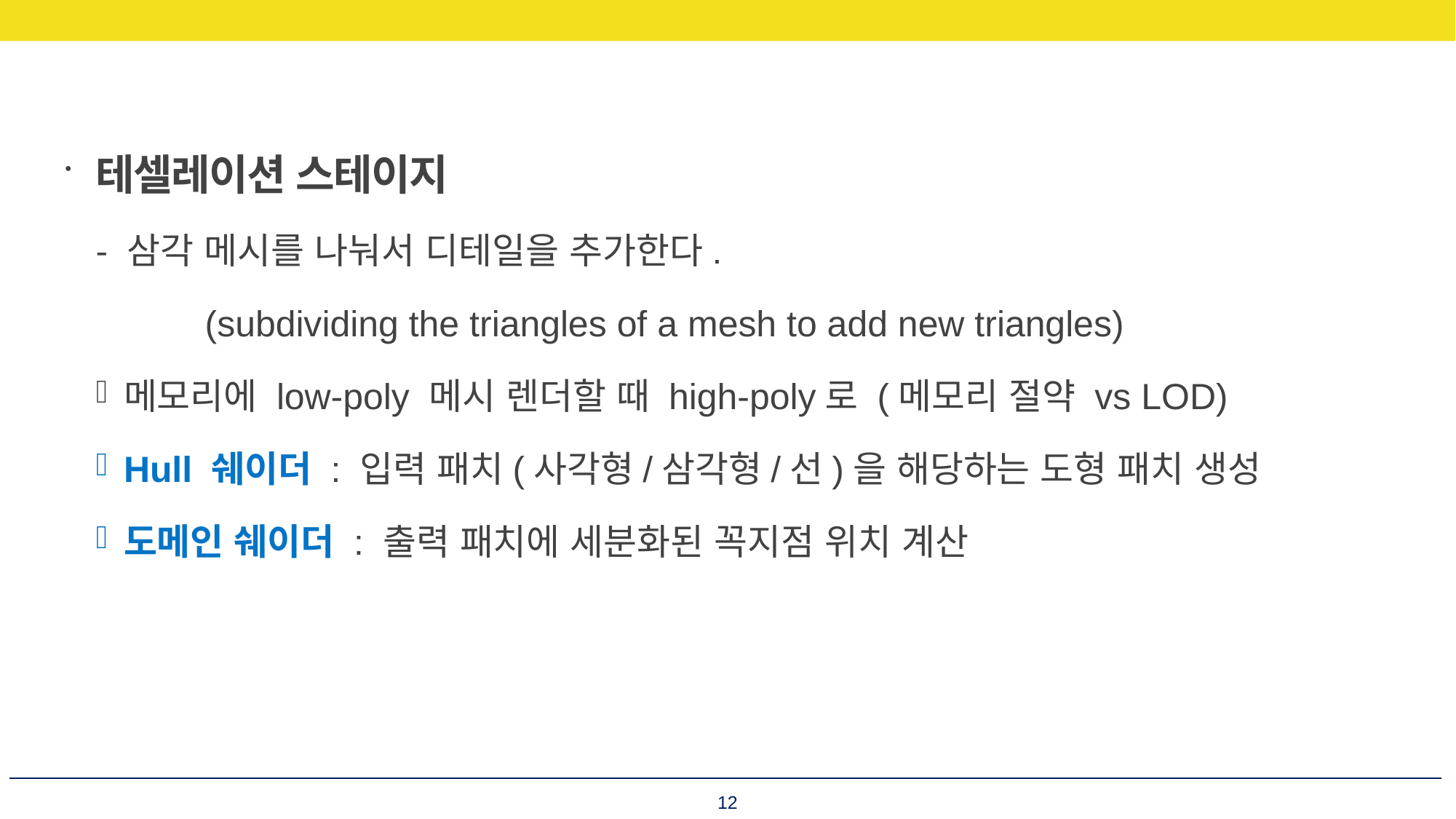

테셀레이션 스테이지
- 삼각 메시를 나눠서 디테일을 추가한다.
	(subdividing the triangles of a mesh to add new triangles)
메모리에 low-poly 메시 렌더할 때 high-poly로 (메모리 절약 vs LOD)
Hull 쉐이더 : 입력 패치(사각형/삼각형/선)을 해당하는 도형 패치 생성
도메인 쉐이더 : 출력 패치에 세분화된 꼭지점 위치 계산
12